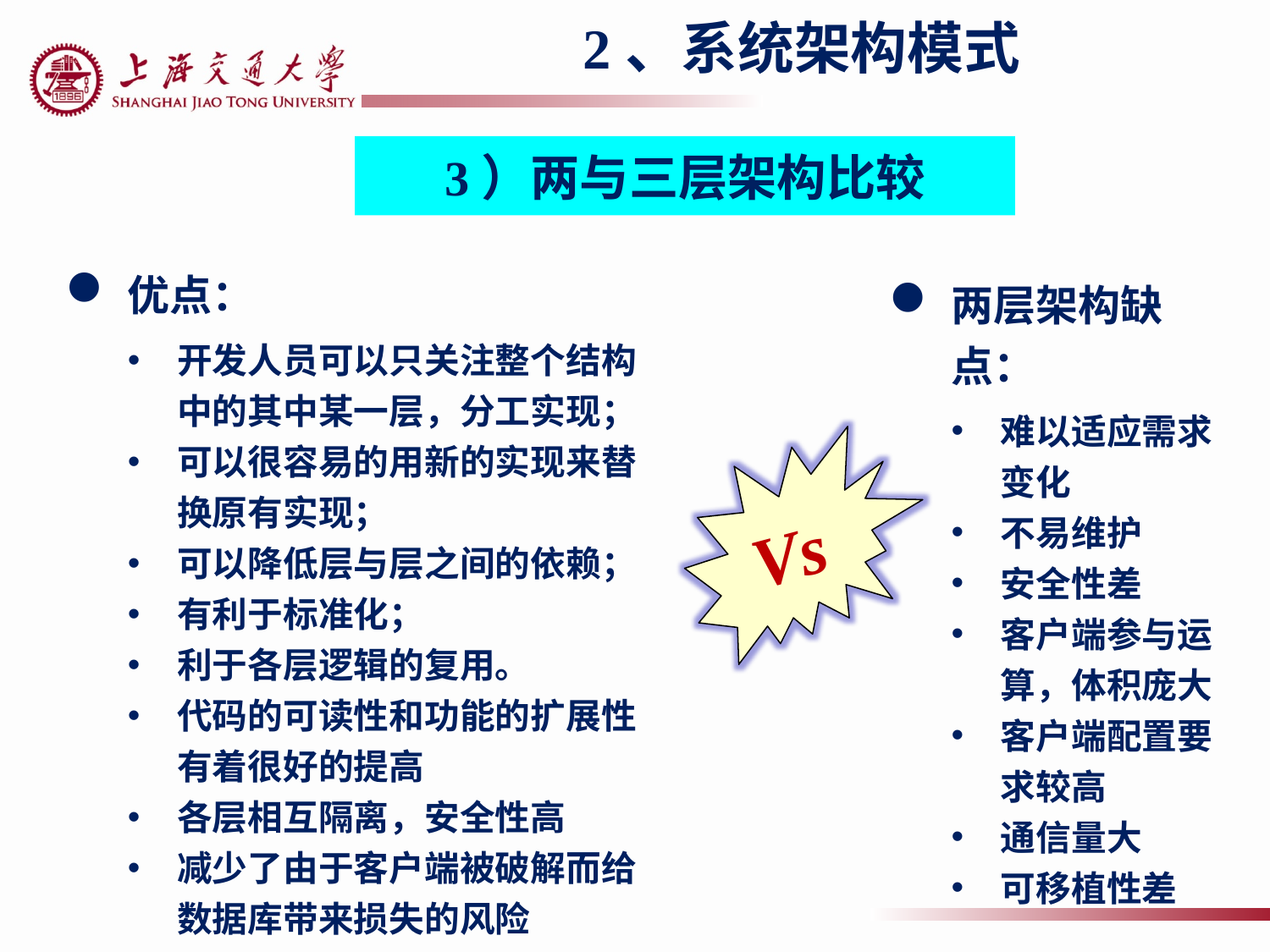

2、系统架构模式
3）两与三层架构比较
优点：
开发人员可以只关注整个结构中的其中某一层，分工实现；
可以很容易的用新的实现来替换原有实现；
可以降低层与层之间的依赖；
有利于标准化；
利于各层逻辑的复用。
代码的可读性和功能的扩展性有着很好的提高
各层相互隔离，安全性高
减少了由于客户端被破解而给数据库带来损失的风险
两层架构缺点：
难以适应需求变化
不易维护
安全性差
客户端参与运算，体积庞大
客户端配置要求较高
通信量大
可移植性差

Vs